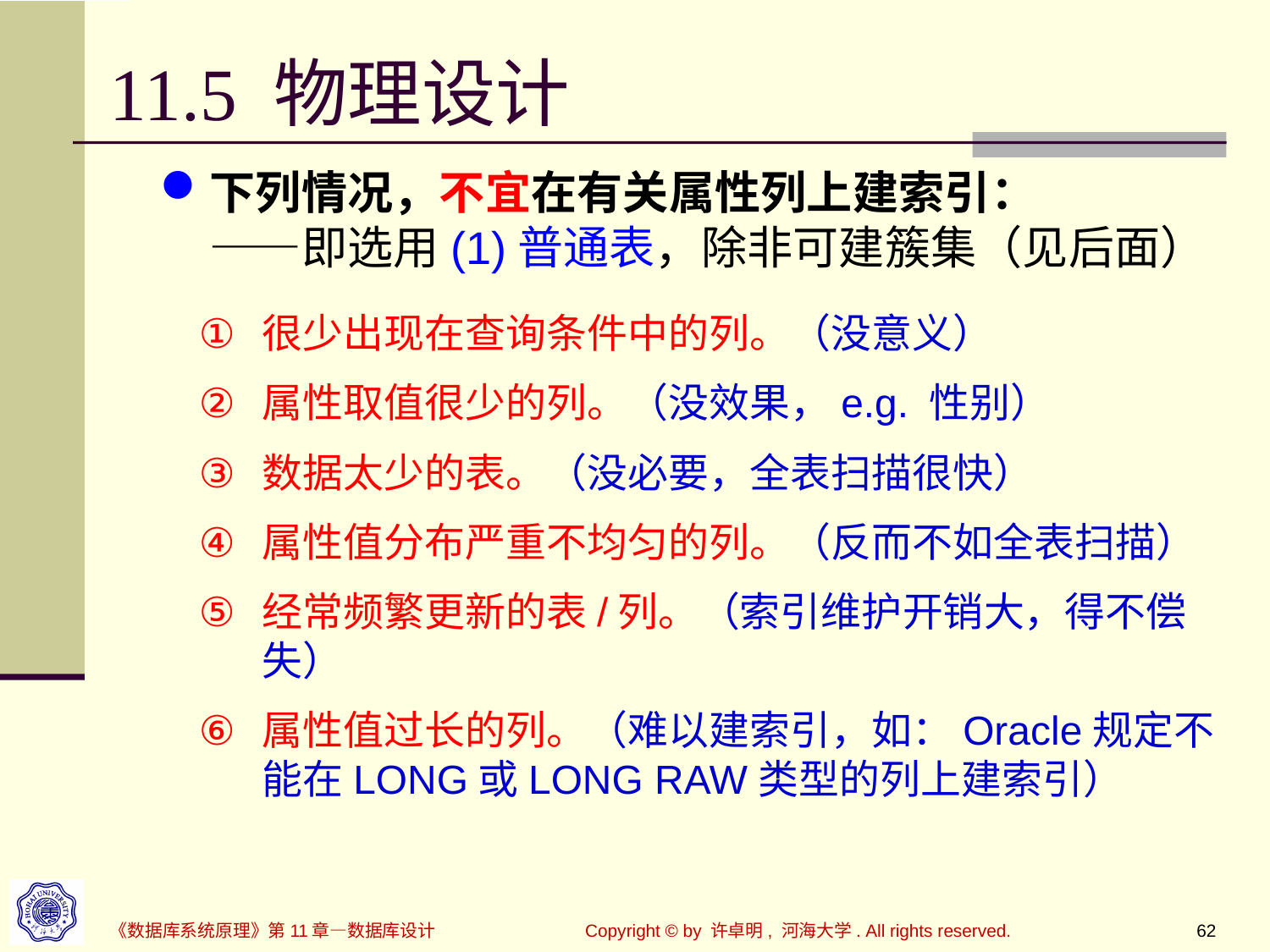

# 11.5 物理设计
下列情况，不宜在有关属性列上建索引：
――即选用(1)普通表，除非可建簇集（见后面）
很少出现在查询条件中的列。（没意义）
属性取值很少的列。（没效果，e.g. 性别）
数据太少的表。（没必要，全表扫描很快）
属性值分布严重不均匀的列。（反而不如全表扫描）
经常频繁更新的表/列。（索引维护开销大，得不偿失）
属性值过长的列。（难以建索引，如：Oracle规定不能在LONG或LONG RAW类型的列上建索引）
Copyright © by 许卓明, 河海大学. All rights reserved.
62
《数据库系统原理》第11章—数据库设计